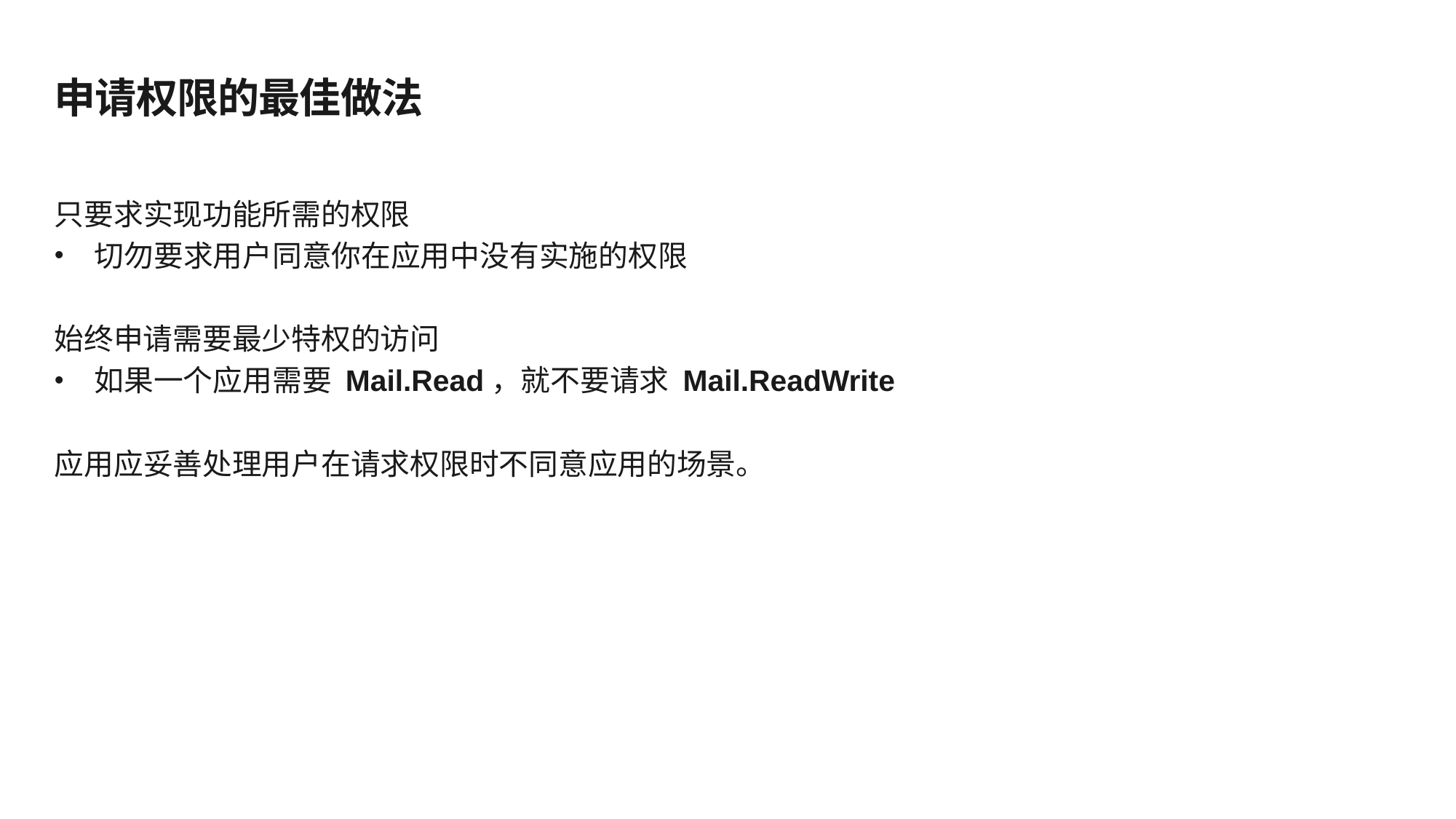

# 申请权限的最佳做法
只要求实现功能所需的权限
切勿要求用户同意你在应用中没有实施的权限

始终申请需要最少特权的访问
如果一个应用需要 Mail.Read，就不要请求 Mail.ReadWrite

应用应妥善处理用户在请求权限时不同意应用的场景。